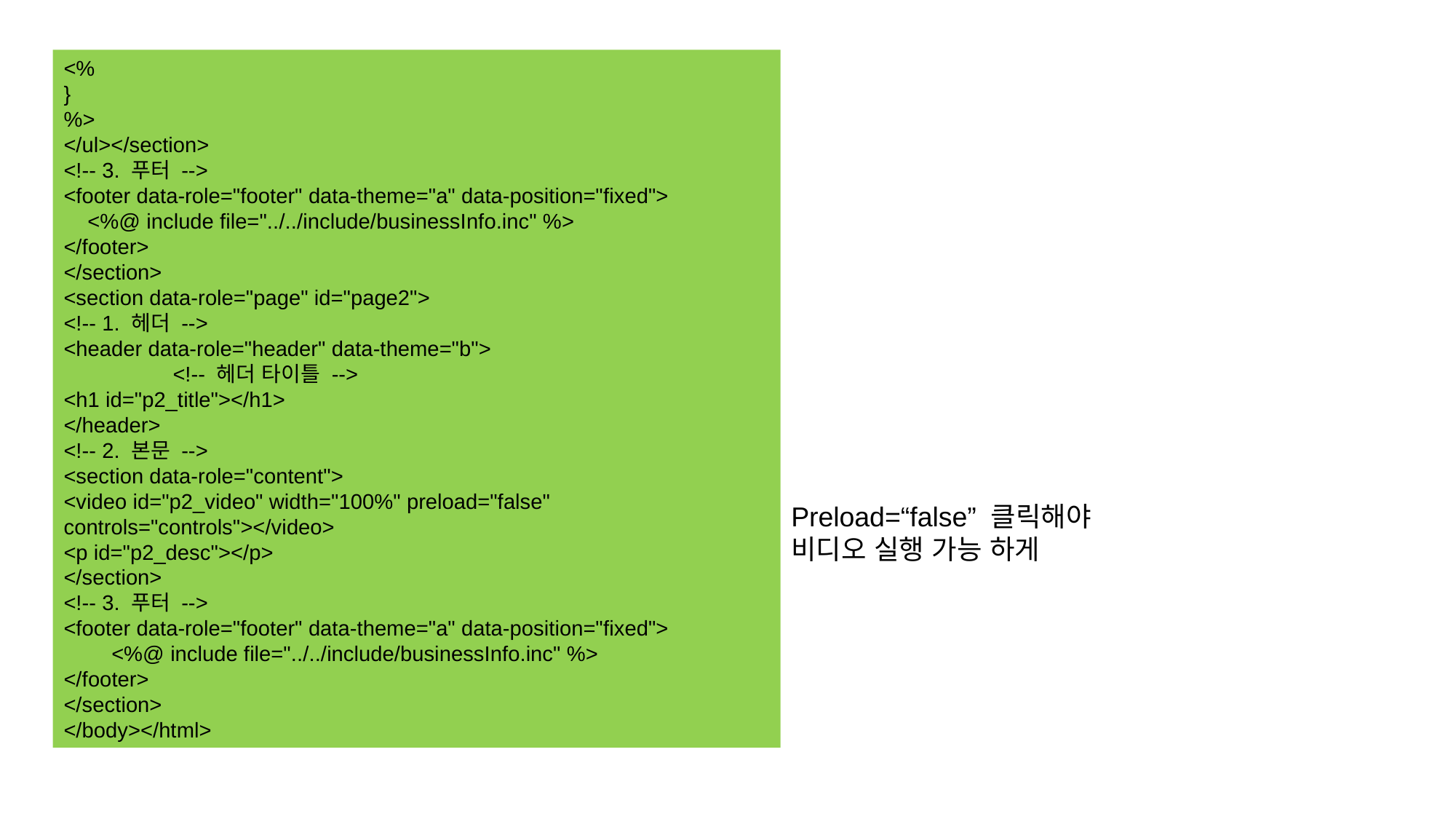

<%
}
%>
</ul></section>
<!-- 3. 푸터 -->
<footer data-role="footer" data-theme="a" data-position="fixed">
    <%@ include file="../../include/businessInfo.inc" %>
</footer>
</section>
<section data-role="page" id="page2">
<!-- 1. 헤더 -->
<header data-role="header" data-theme="b">
	<!-- 헤더 타이틀 -->
<h1 id="p2_title"></h1>
</header>
<!-- 2. 본문 -->
<section data-role="content">
<video id="p2_video" width="100%" preload="false" controls="controls"></video>
<p id="p2_desc"></p>
</section>
<!-- 3. 푸터 -->
<footer data-role="footer" data-theme="a" data-position="fixed">
        <%@ include file="../../include/businessInfo.inc" %>
</footer>
</section>
</body></html>
Preload=“false” 클릭해야 비디오 실행 가능 하게